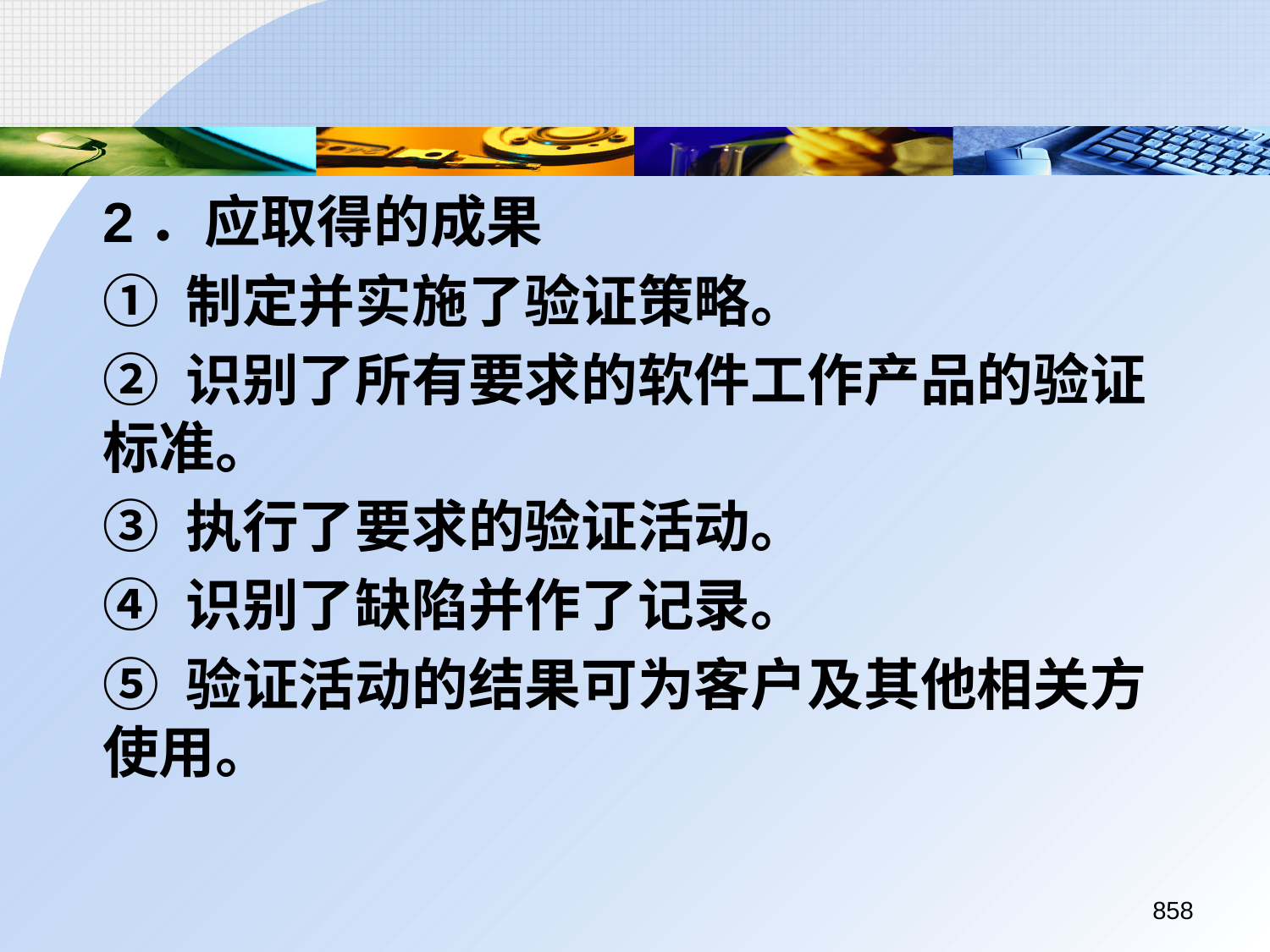

2．应取得的成果
	① 制定并实施了验证策略。
	② 识别了所有要求的软件工作产品的验证标准。
	③ 执行了要求的验证活动。
	④ 识别了缺陷并作了记录。
	⑤ 验证活动的结果可为客户及其他相关方使用。

858